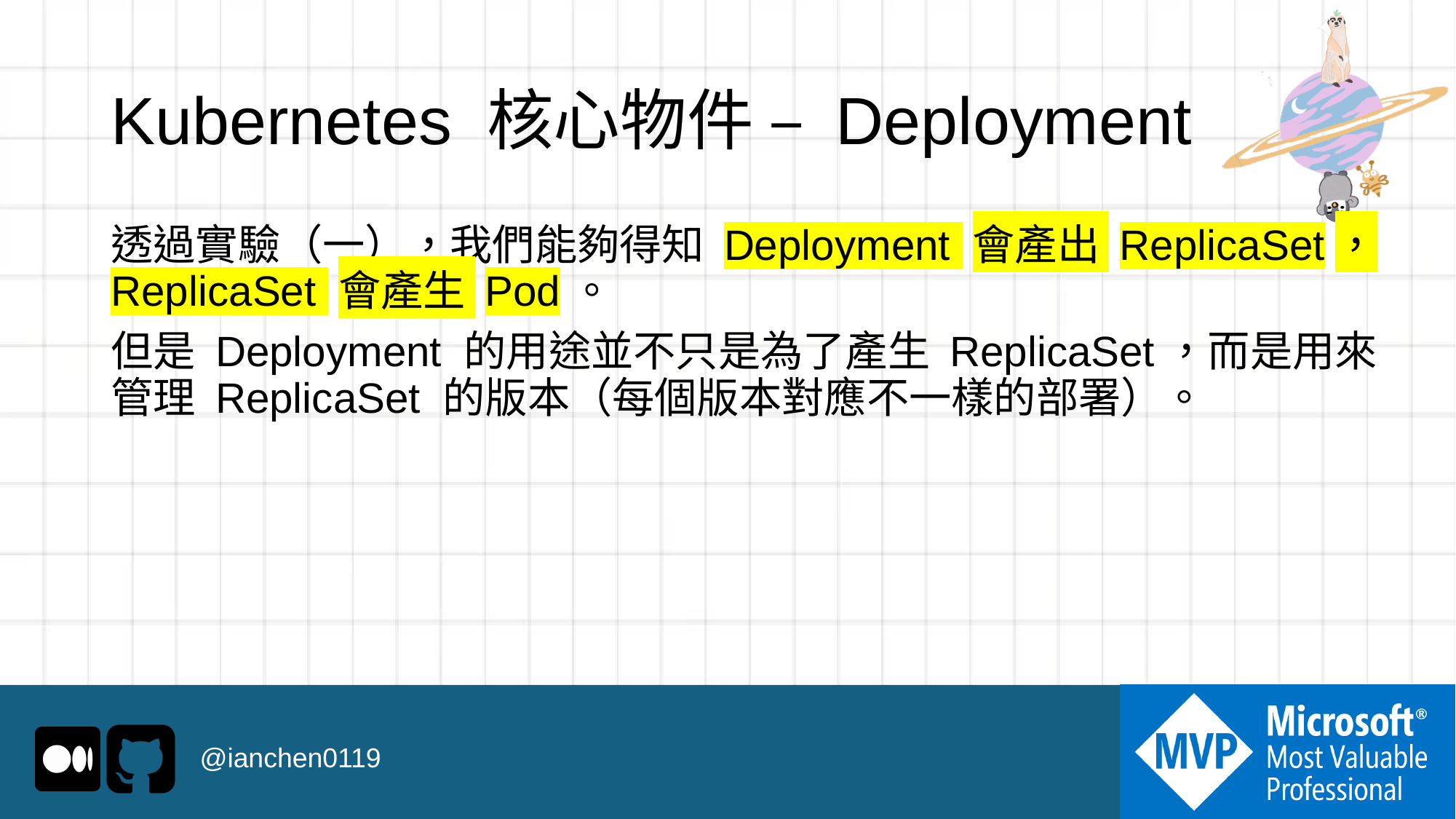

# Kubernetes 核心物件 – Deployment
透過實驗（一），我們能夠得知 Deployment 會產出 ReplicaSet，ReplicaSet 會產生 Pod。
但是 Deployment 的用途並不只是為了產生 ReplicaSet，而是用來管理 ReplicaSet 的版本（每個版本對應不一樣的部署）。